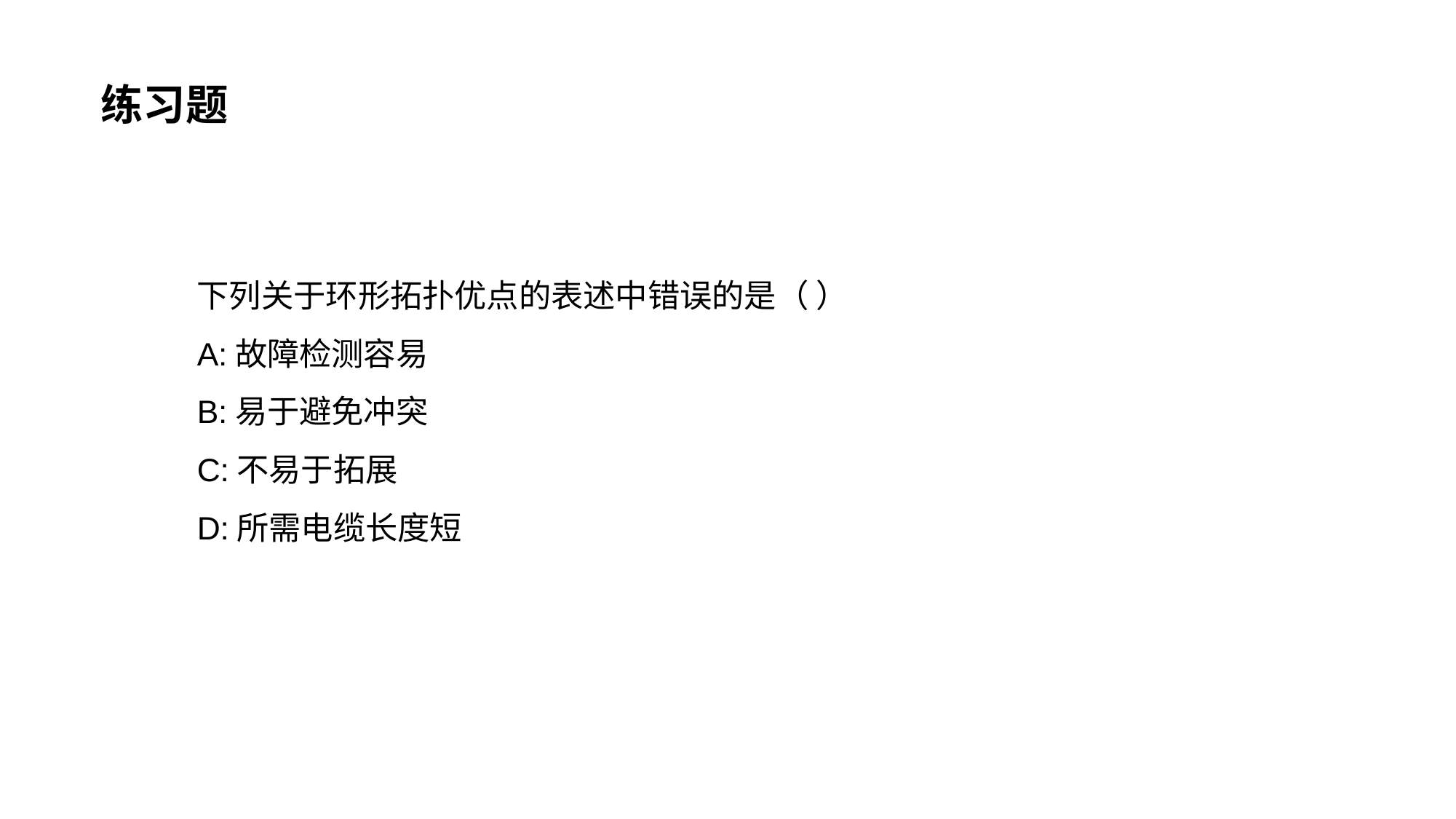

练习题
下列关于环形拓扑优点的表述中错误的是（ ）
A:故障检测容易
B:易于避免冲突
C:不易于拓展
D:所需电缆长度短